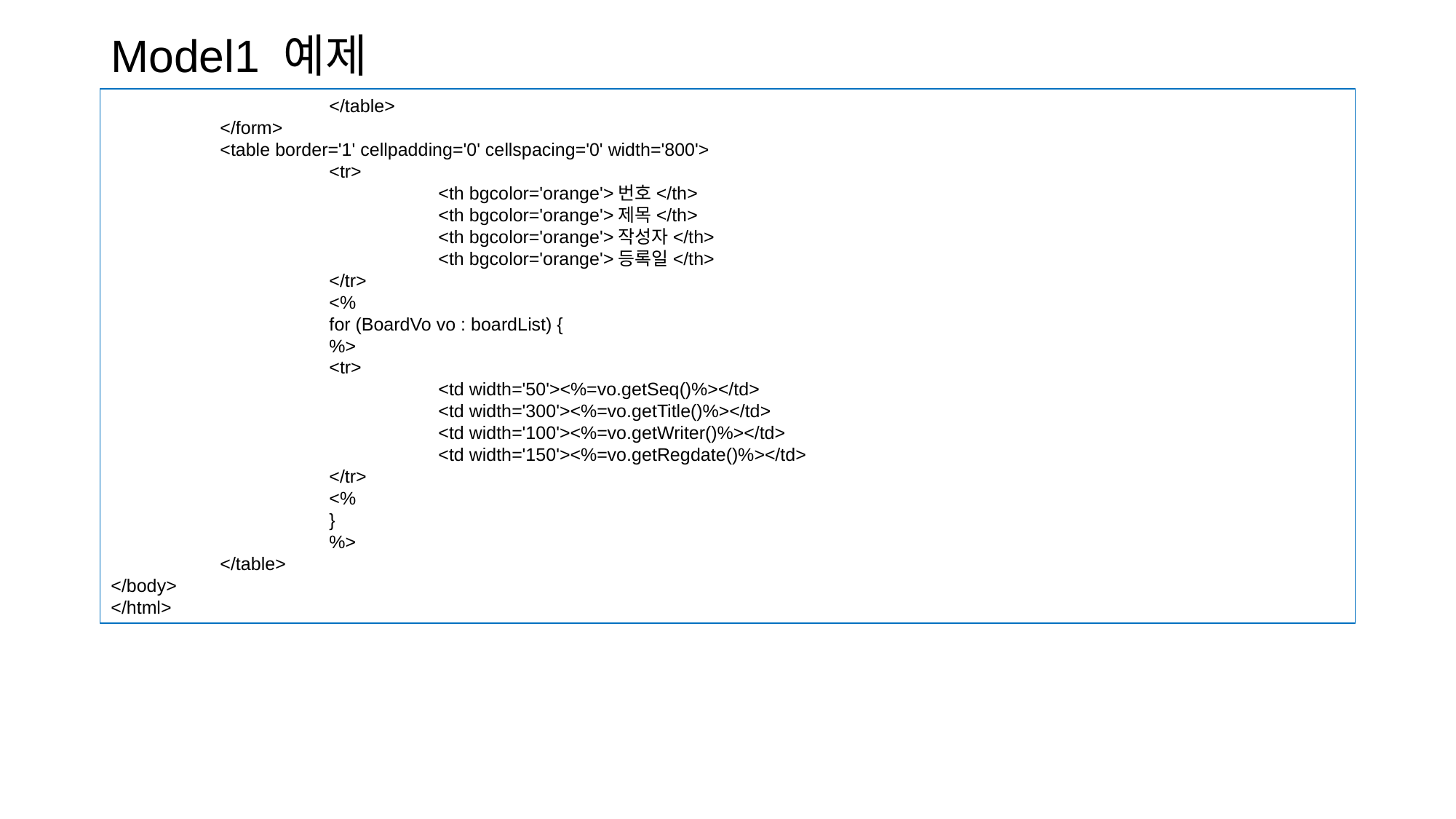

# Model1 예제
		</table>
	</form>
	<table border='1' cellpadding='0' cellspacing='0' width='800'>
		<tr>
			<th bgcolor='orange'>번호</th>
			<th bgcolor='orange'>제목</th>
			<th bgcolor='orange'>작성자</th>
			<th bgcolor='orange'>등록일</th>
		</tr>
		<%
		for (BoardVo vo : boardList) {
		%>
		<tr>
			<td width='50'><%=vo.getSeq()%></td>
			<td width='300'><%=vo.getTitle()%></td>
			<td width='100'><%=vo.getWriter()%></td>
			<td width='150'><%=vo.getRegdate()%></td>
		</tr>
		<%
		}
		%>
	</table>
</body>
</html>